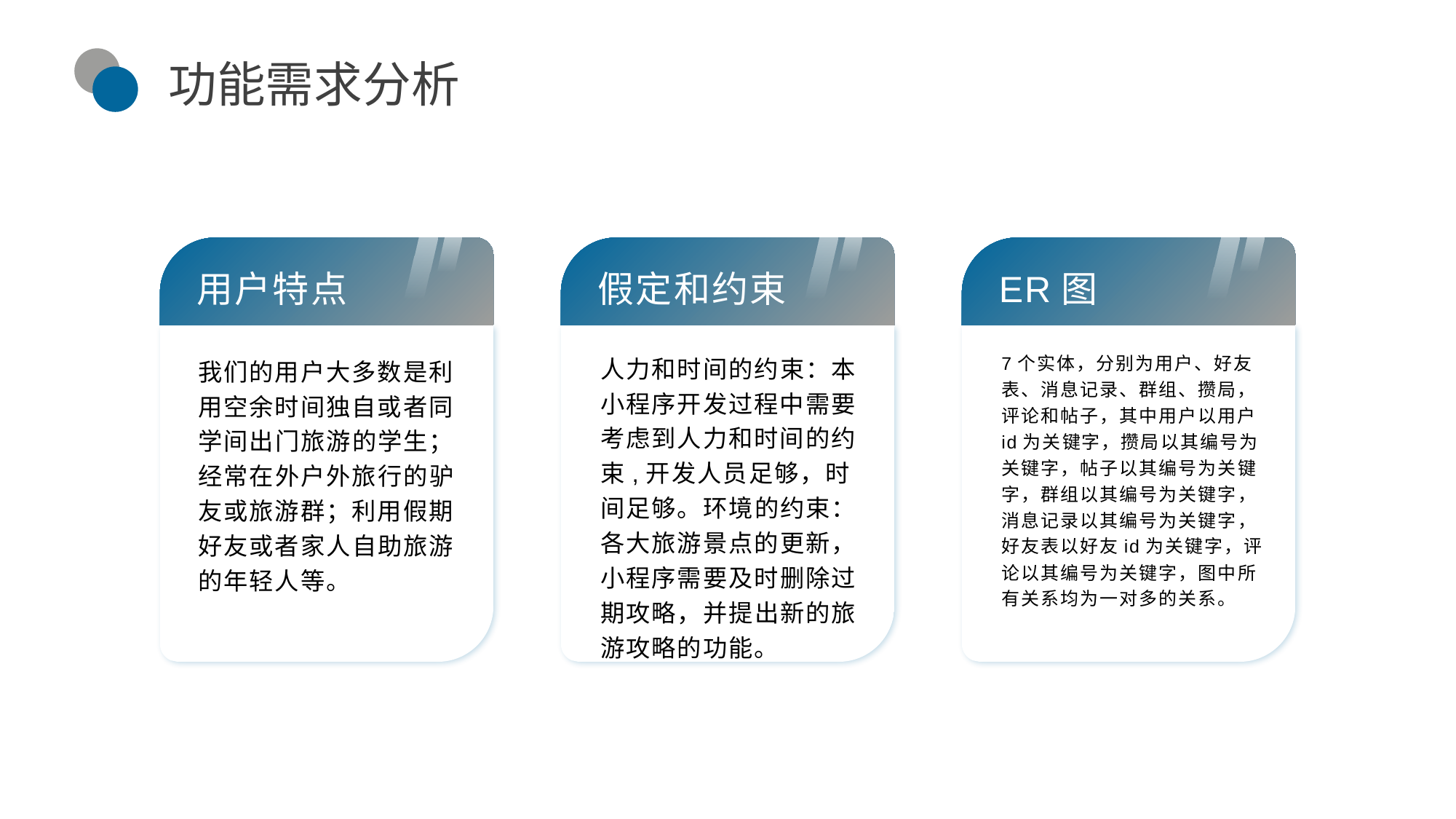

功能需求分析

用户特点
假定和约束
ER图

人力和时间的约束：本小程序开发过程中需要考虑到人力和时间的约束,开发人员足够，时间足够。环境的约束：各大旅游景点的更新，小程序需要及时删除过期攻略，并提出新的旅游攻略的功能。
7个实体，分别为用户、好友表、消息记录、群组、攒局，评论和帖子，其中用户以用户id为关键字，攒局以其编号为关键字，帖子以其编号为关键字，群组以其编号为关键字，消息记录以其编号为关键字，好友表以好友id为关键字，评论以其编号为关键字，图中所有关系均为一对多的关系。
我们的用户大多数是利用空余时间独自或者同学间出门旅游的学生；经常在外户外旅行的驴友或旅游群；利用假期好友或者家人自助旅游的年轻人等。